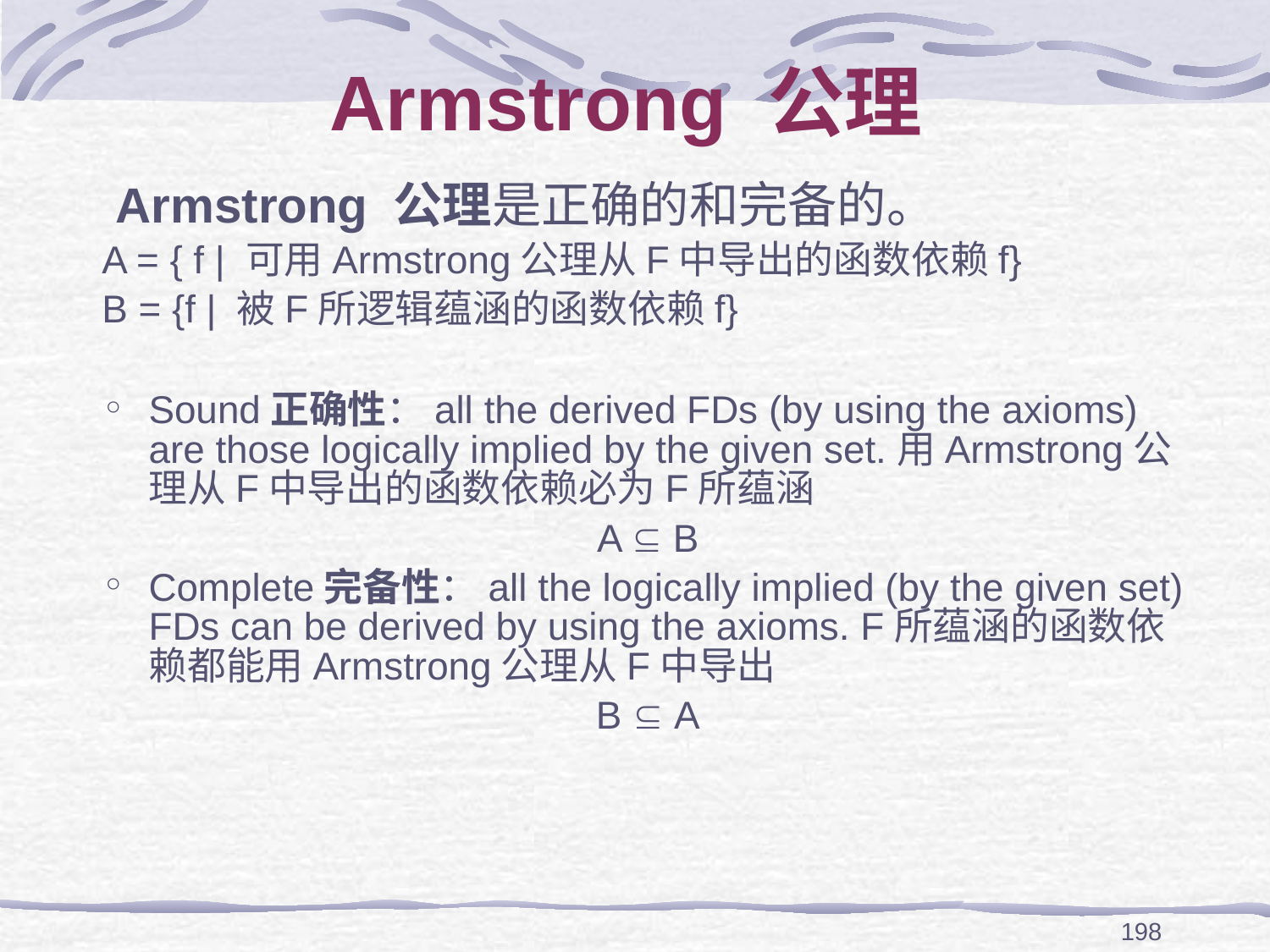

# Armstrong 公理
 Armstrong 公理是正确的和完备的。
A = { f | 可用Armstrong公理从F中导出的函数依赖f}
B = {f | 被F所逻辑蕴涵的函数依赖f}

Sound正确性：all the derived FDs (by using the axioms) are those logically implied by the given set.用Armstrong公理从F中导出的函数依赖必为F所蕴涵
A ⊆ B
Complete完备性：all the logically implied (by the given set) FDs can be derived by using the axioms. F所蕴涵的函数依赖都能用Armstrong公理从F中导出
B ⊆ A
198